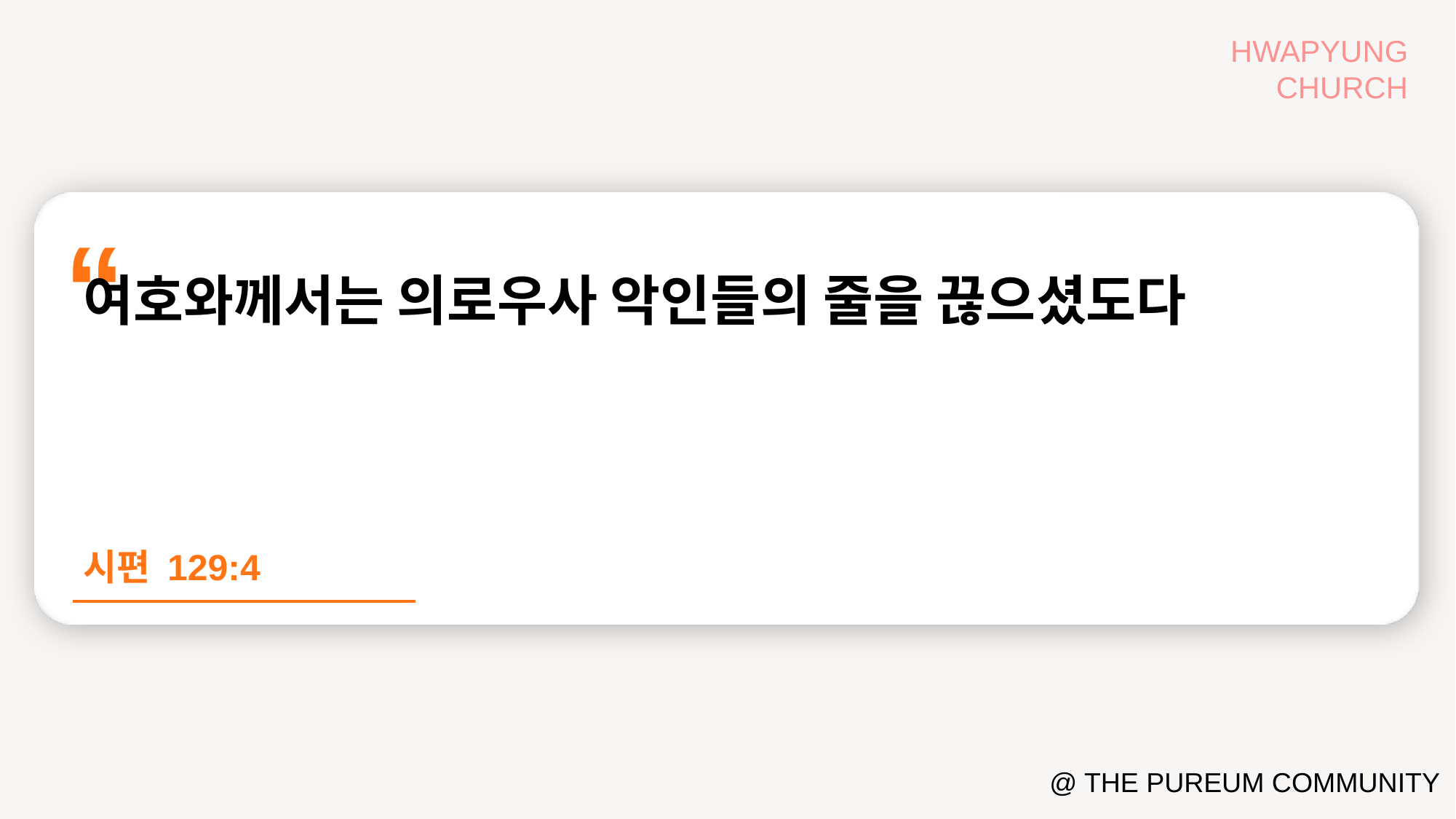

여호와께서는 의로우사 악인들의 줄을 끊으셨도다
시편 129:4